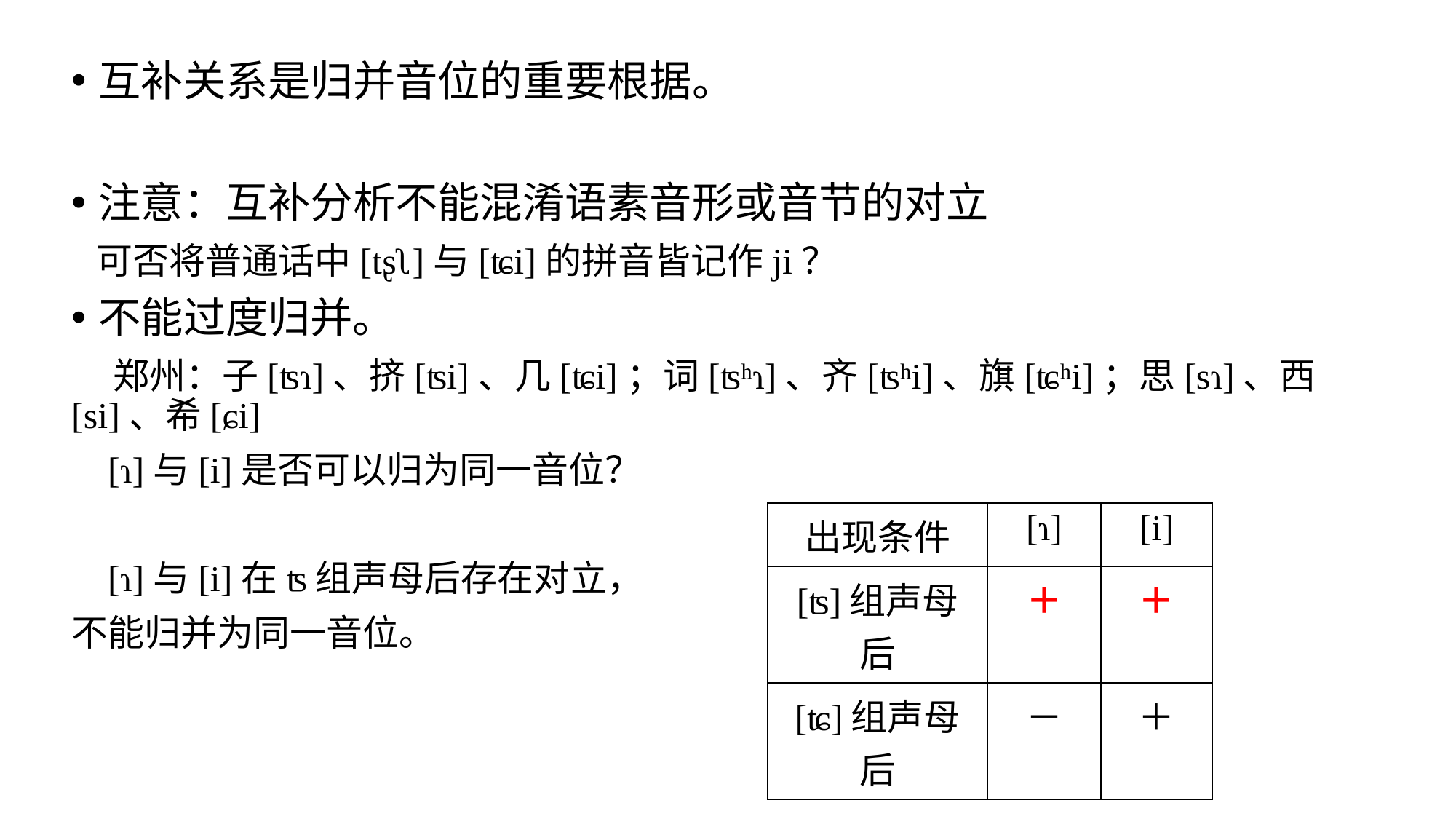

互补关系是归并音位的重要根据。

注意：互补分析不能混淆语素音形或音节的对立
  可否将普通话中[tʂʅ]与[ʨi]的拼音皆记作ji？
不能过度归并。
    郑州：子[ʦɿ]、挤[ʦi]、几[ʨi]；词[ʦʰɿ]、齐[ʦʰi]、旗[ʨʰi]；思[sɿ]、西[si]、希[ɕi]
    [ɿ]与[i]是否可以归为同一音位？

    [ɿ]与[i]在ʦ组声母后存在对立，
不能归并为同一音位。

| 出现条件 | [ɿ] | [i] |
| --- | --- | --- |
| [ʦ]组声母后 | ＋ | ＋ |
| [ʨ]组声母后 | － | ＋ |